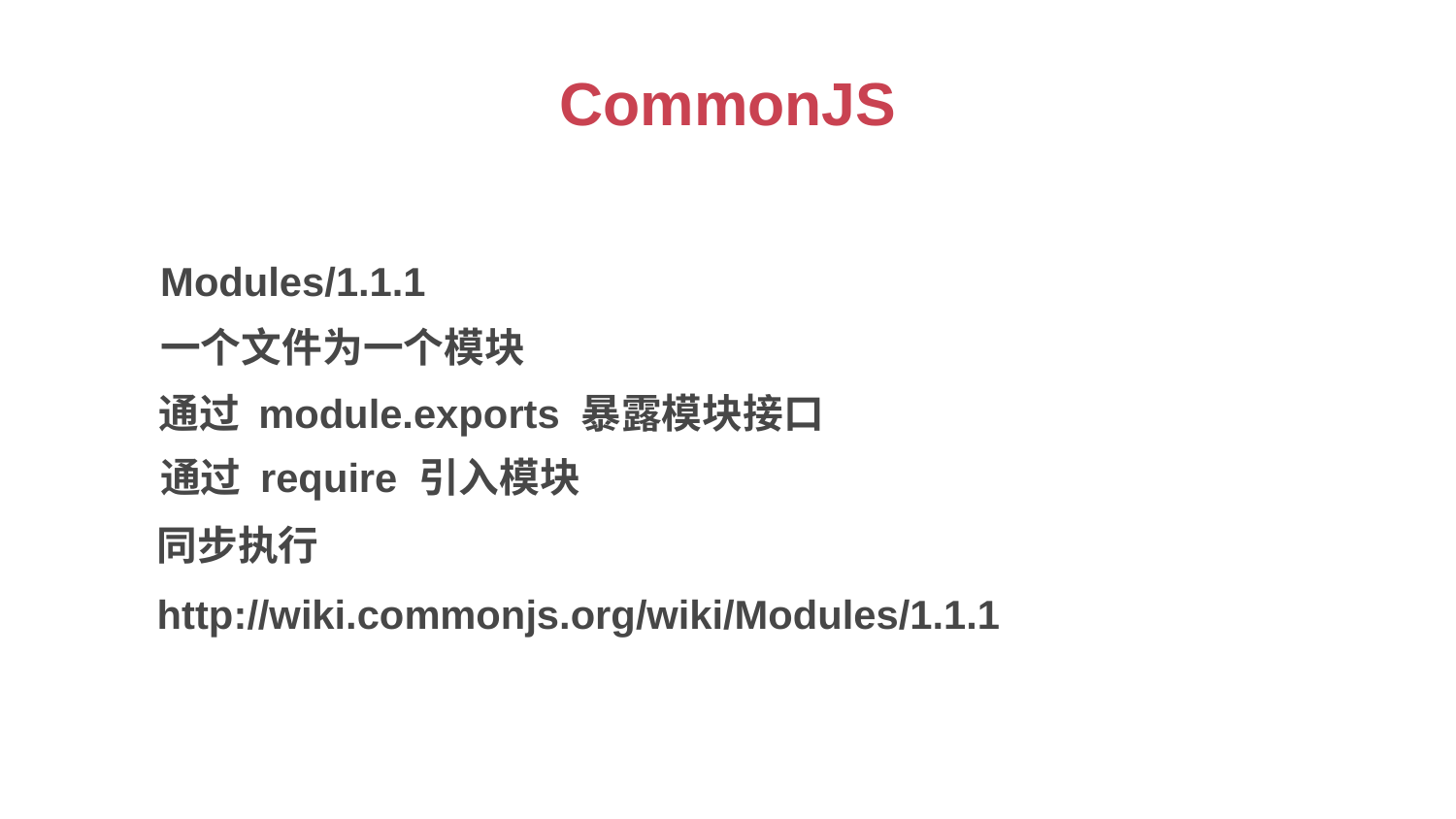

# CommonJS

Modules/1.1.1
一个文件为一个模块
通过 module.exports 暴露模块接口
通过 require 引入模块
同步执行
http://wiki.commonjs.org/wiki/Modules/1.1.1